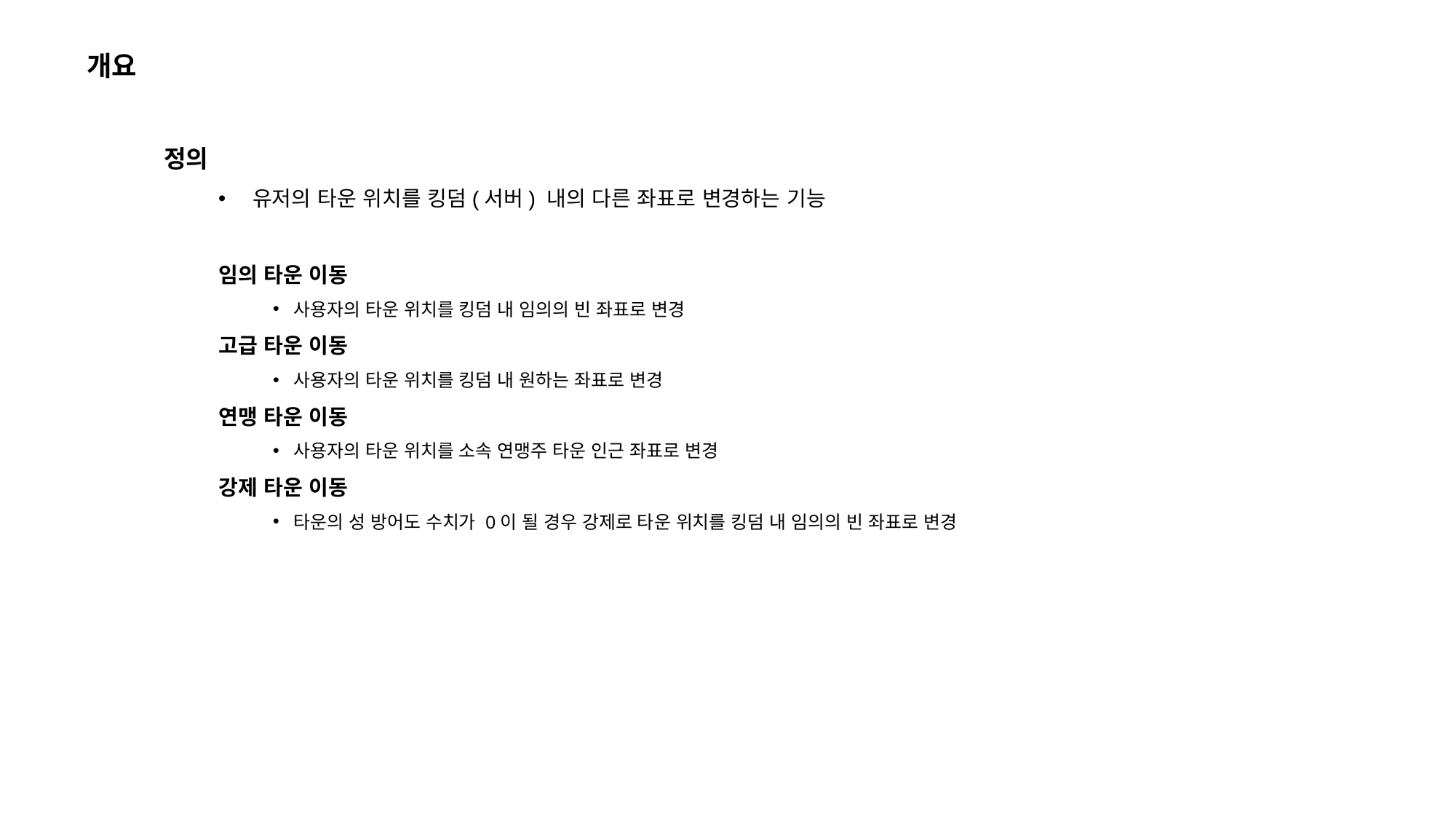

개요
정의
유저의 타운 위치를 킹덤(서버) 내의 다른 좌표로 변경하는 기능

임의 타운 이동
사용자의 타운 위치를 킹덤 내 임의의 빈 좌표로 변경
고급 타운 이동
사용자의 타운 위치를 킹덤 내 원하는 좌표로 변경
연맹 타운 이동
사용자의 타운 위치를 소속 연맹주 타운 인근 좌표로 변경
강제 타운 이동
타운의 성 방어도 수치가 0이 될 경우 강제로 타운 위치를 킹덤 내 임의의 빈 좌표로 변경